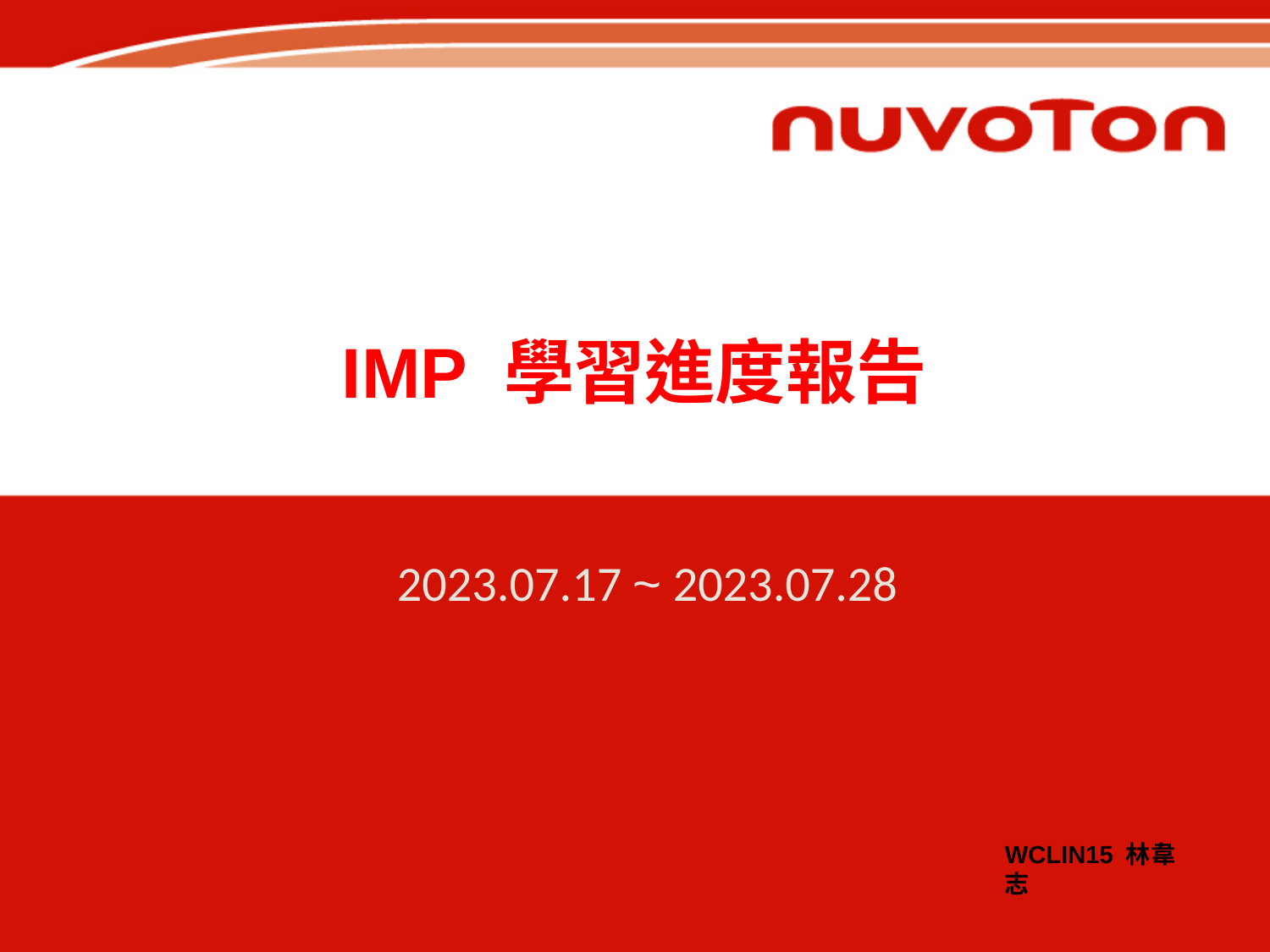

# IMP 學習進度報告
2023.07.17 ~ 2023.07.28
WCLIN15 林韋志